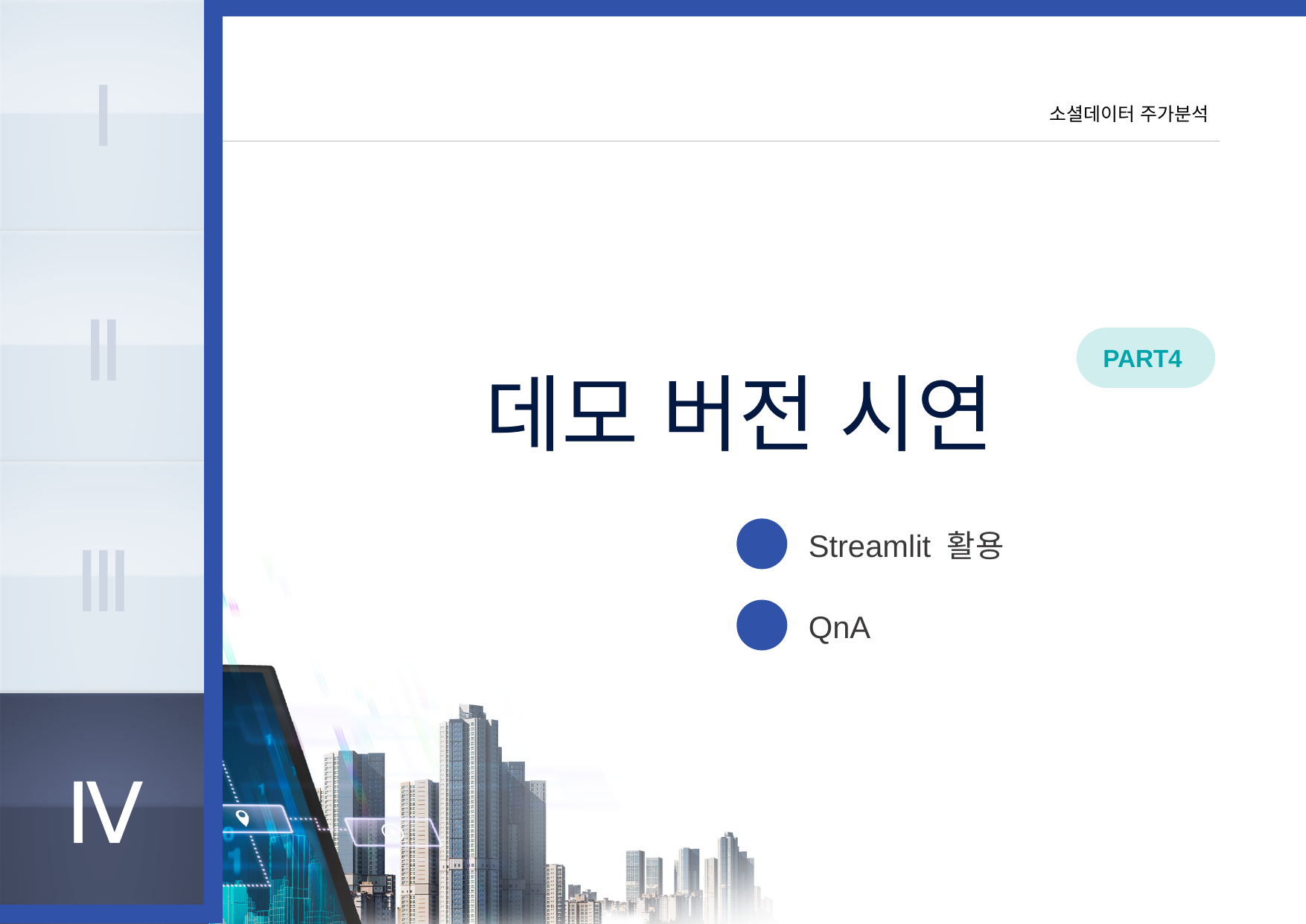

Ⅰ
Ⅱ
Ⅲ
Ⅳ
데모 버전 시연
PART4
Streamlit 활용
1
QnA
2